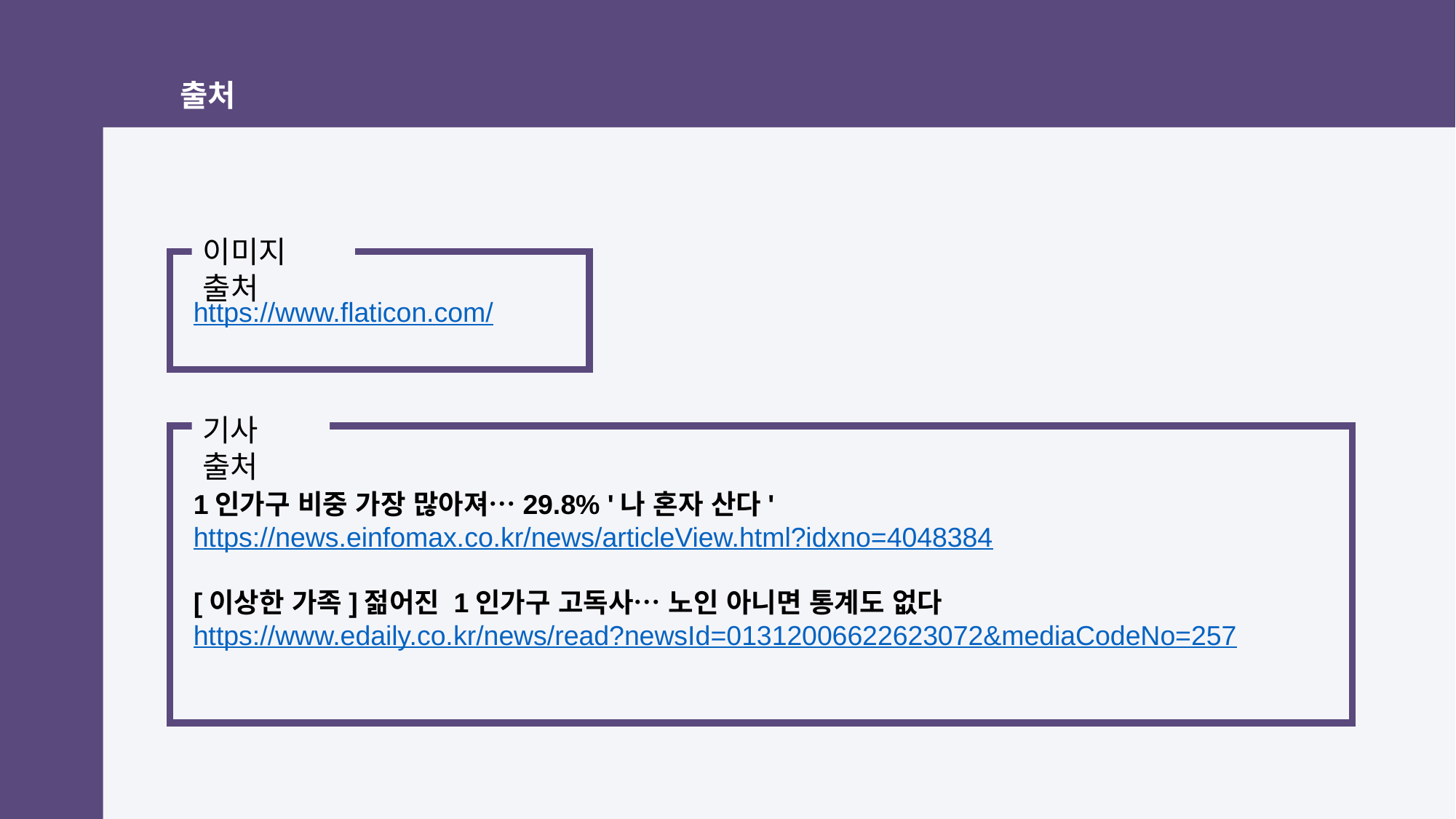

출처
이미지 출처

https://www.flaticon.com/
기사 출처

1인가구 비중 가장 많아져…29.8% '나 혼자 산다'
https://news.einfomax.co.kr/news/articleView.html?idxno=4048384

[이상한 가족]젊어진 1인가구 고독사… 노인 아니면 통계도 없다
https://www.edaily.co.kr/news/read?newsId=01312006622623072&mediaCodeNo=257